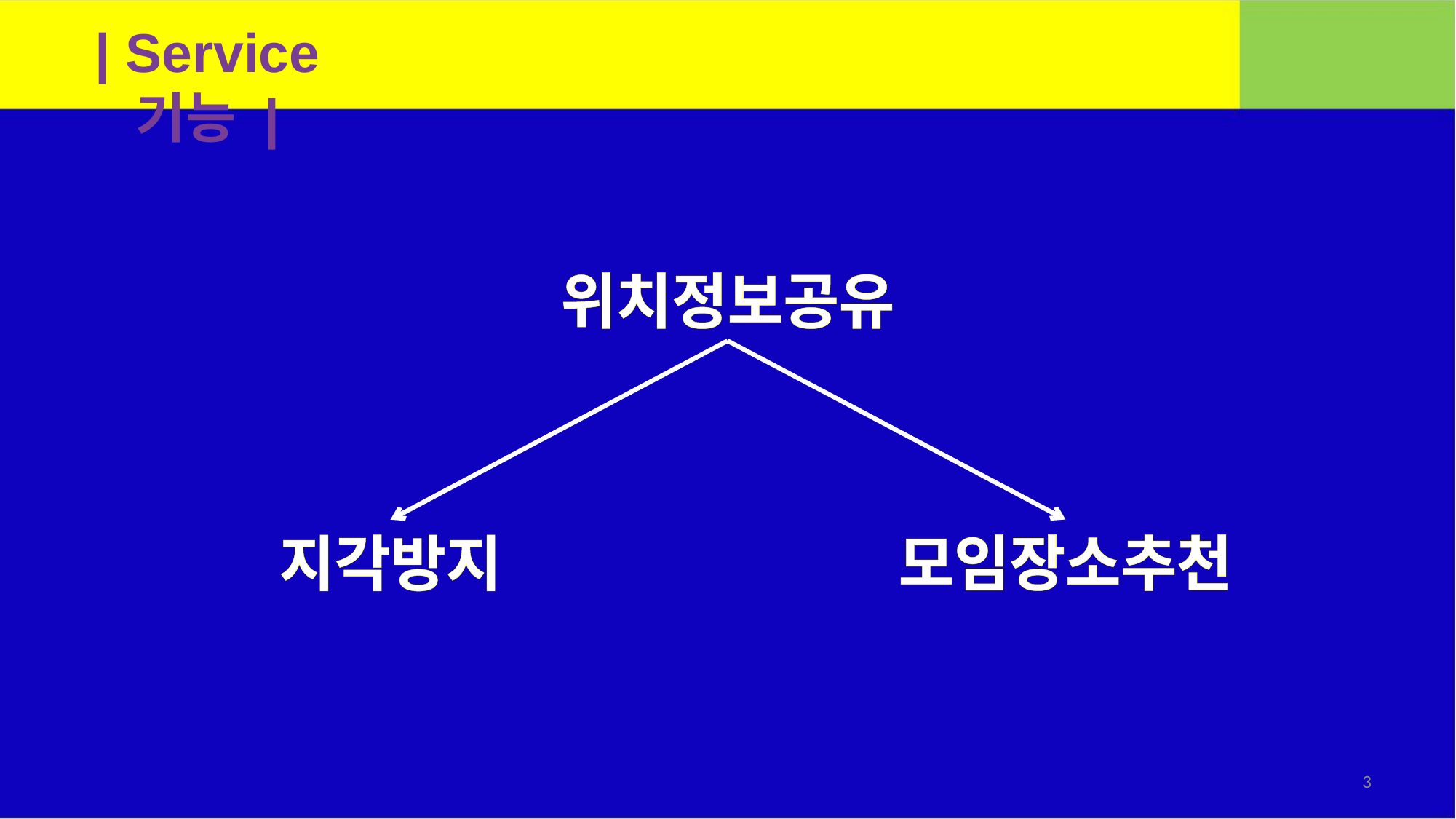

| Service 기능 |
위치정보공유
모임장소추천
지각방지
3